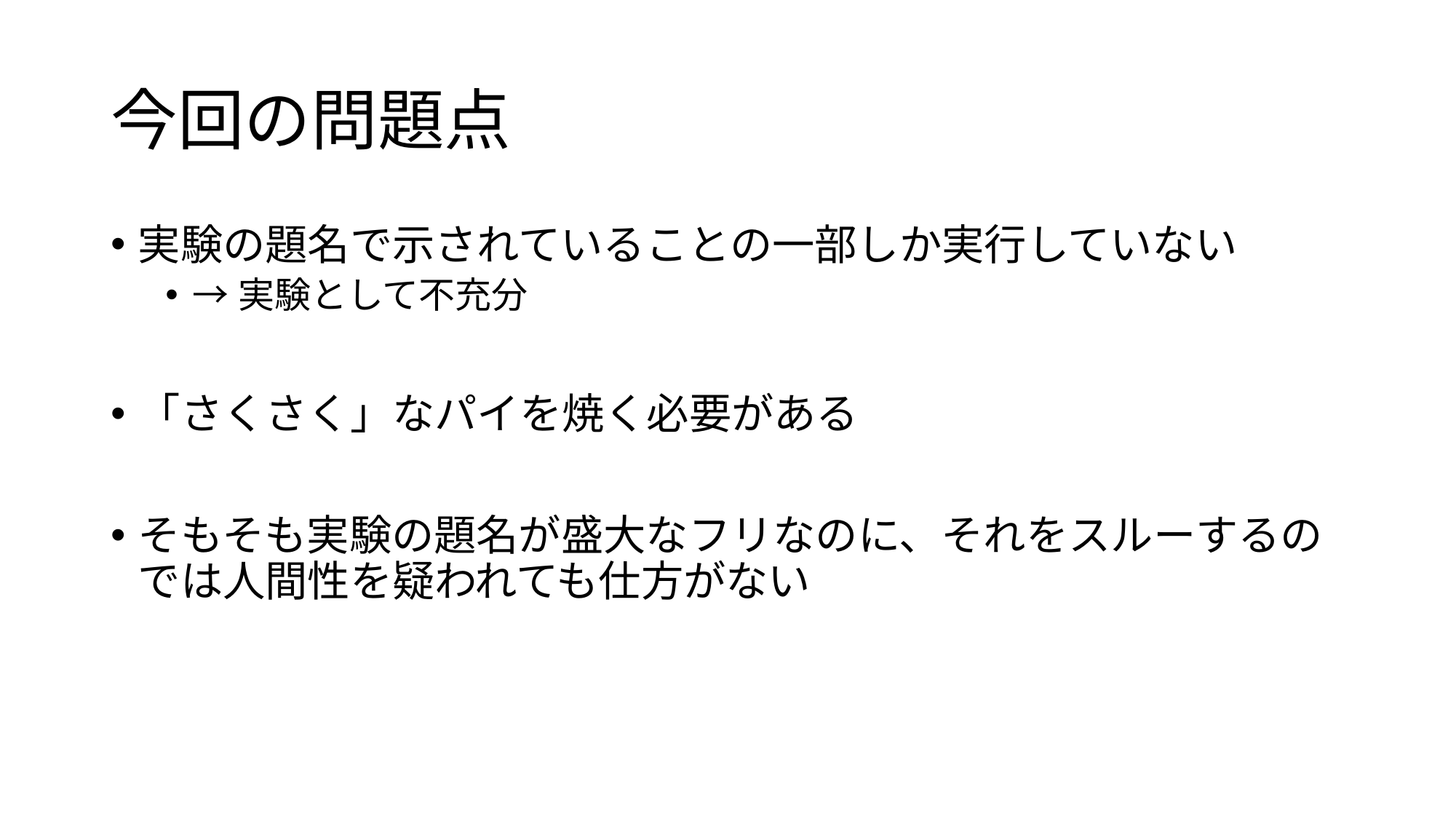

# 今回の問題点
実験の題名で示されていることの一部しか実行していない
→実験として不充分

「さくさく」なパイを焼く必要がある

そもそも実験の題名が盛大なフリなのに、それをスルーするのでは人間性を疑われても仕方がない